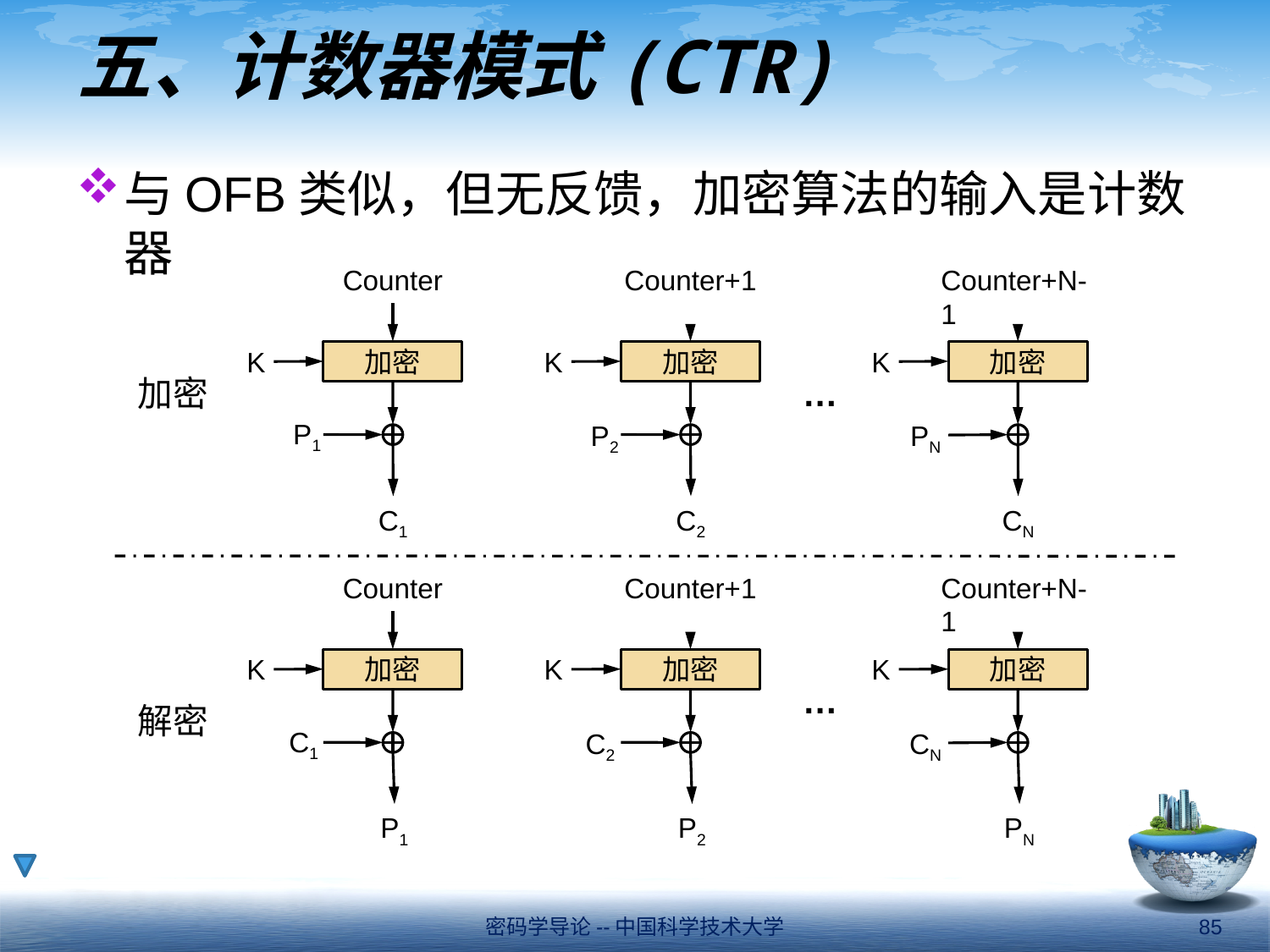

# 五、计数器模式(CTR)
与OFB类似，但无反馈，加密算法的输入是计数器
Counter
Counter+1
Counter+N-1
K
K
K
加密
加密
加密
加密
…
P1
P2
PN

C1
C2
CN
Counter
Counter+1
Counter+N-1
K
K
K
加密
加密
加密
…
解密
C1
C2
CN

P1
P2
PN

密码学导论--中国科学技术大学
85